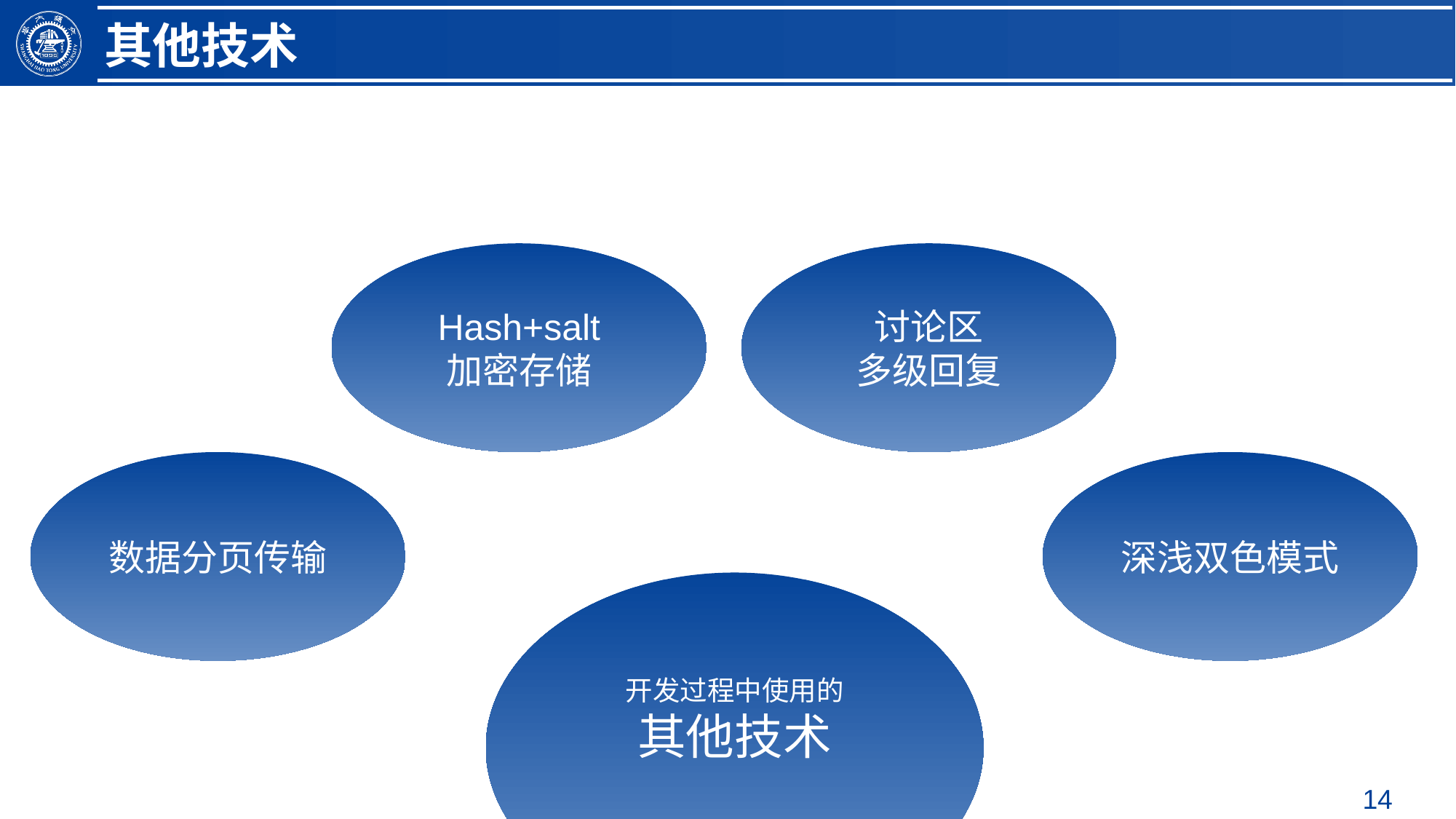

其他技术
Hash+salt
加密存储
讨论区
多级回复
数据分页传输
深浅双色模式
开发过程中使用的
其他技术

14